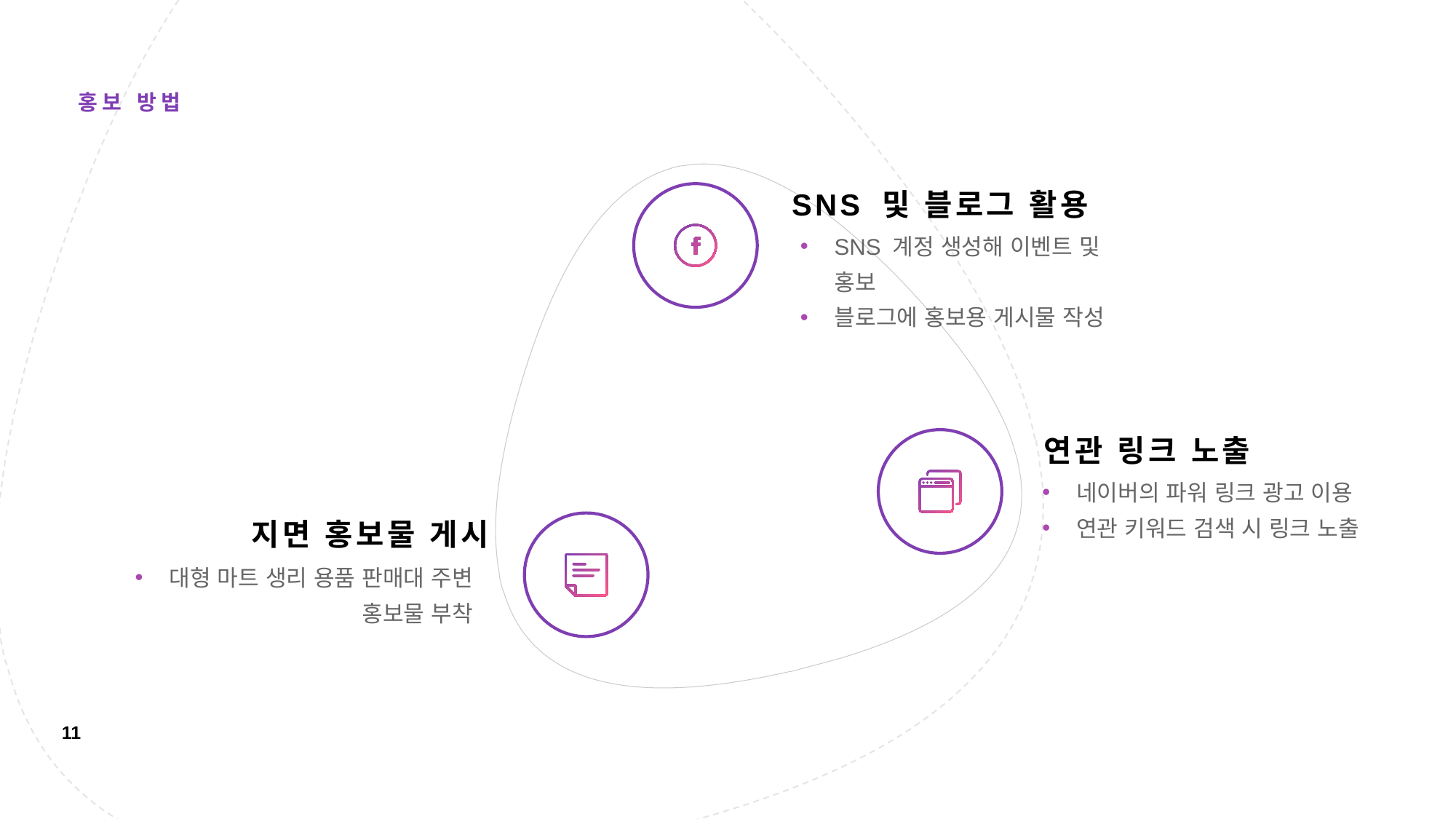

홍보 방법

SNS 및 블로그 활용
SNS 계정 생성해 이벤트 및 홍보
블로그에 홍보용 게시물 작성

연관 링크 노출
네이버의 파워 링크 광고 이용
연관 키워드 검색 시 링크 노출

지면 홍보물 게시
대형 마트 생리 용품 판매대 주변
홍보물 부착